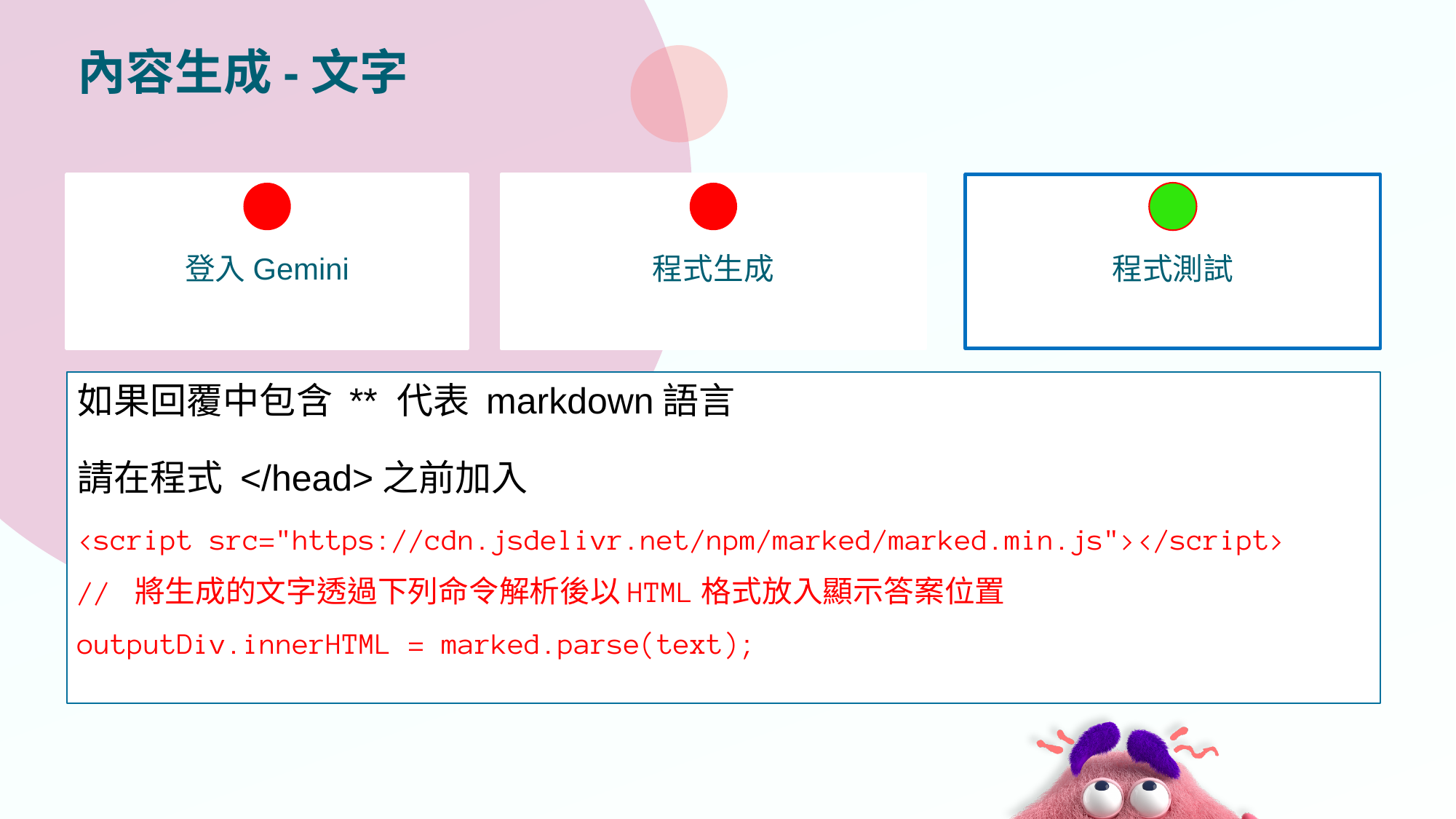

# 內容生成-文字

登入Gemini

程式生成

程式測試

如果回覆中包含 ** 代表 markdown語言
請在程式 </head>之前加入
<script src="https://cdn.jsdelivr.net/npm/marked/marked.min.js"></script>
// 將生成的文字透過下列命令解析後以HTML格式放入顯示答案位置
outputDiv.innerHTML = marked.parse(text);